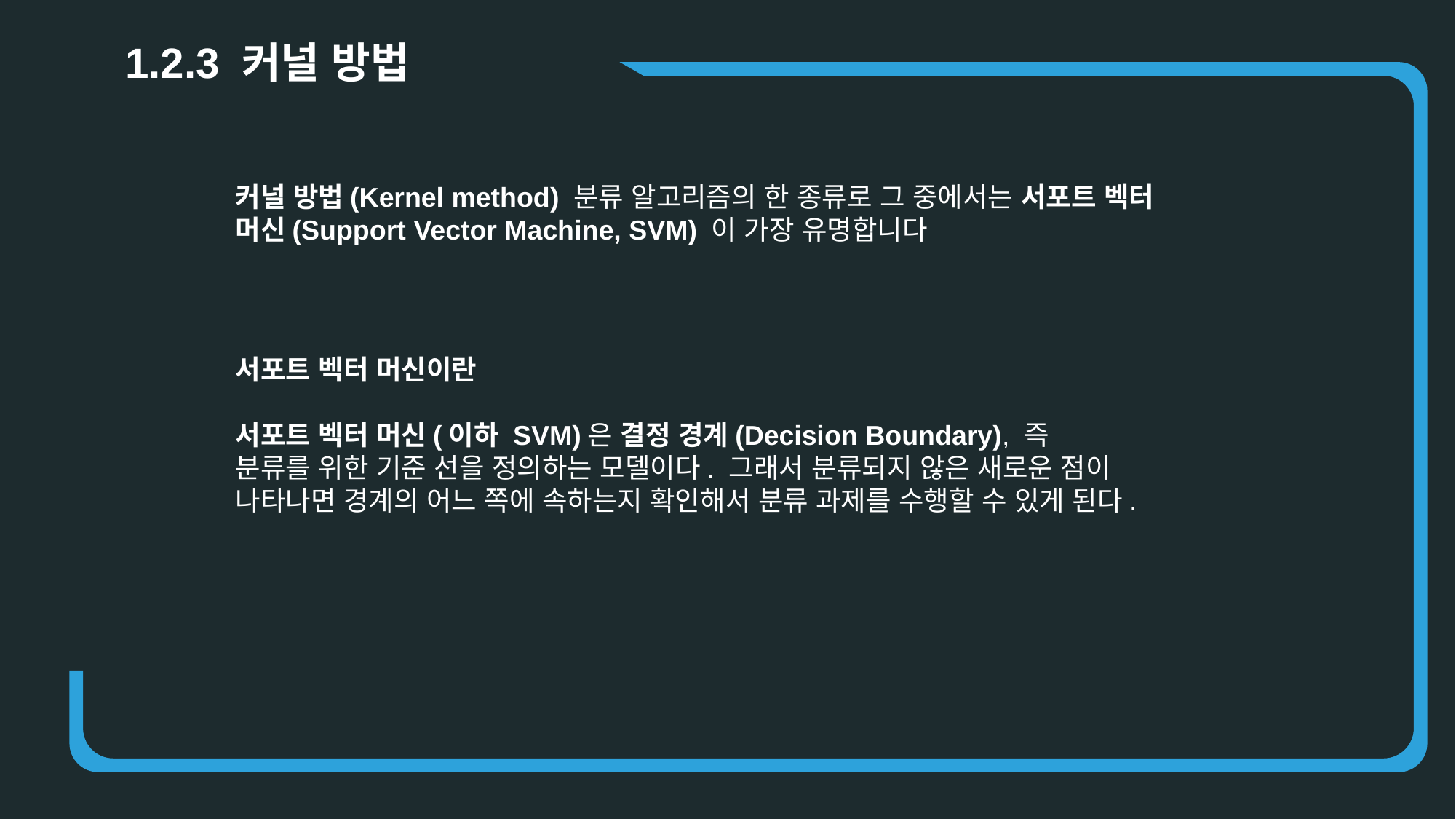

1.2.3 커널 방법

커널 방법(Kernel method) 분류 알고리즘의 한 종류로 그 중에서는 서포트 벡터 머신(Support Vector Machine, SVM) 이 가장 유명합니다
서포트 벡터 머신이란

서포트 벡터 머신(이하 SVM)은 결정 경계(Decision Boundary), 즉 분류를 위한 기준 선을 정의하는 모델이다. 그래서 분류되지 않은 새로운 점이 나타나면 경계의 어느 쪽에 속하는지 확인해서 분류 과제를 수행할 수 있게 된다.